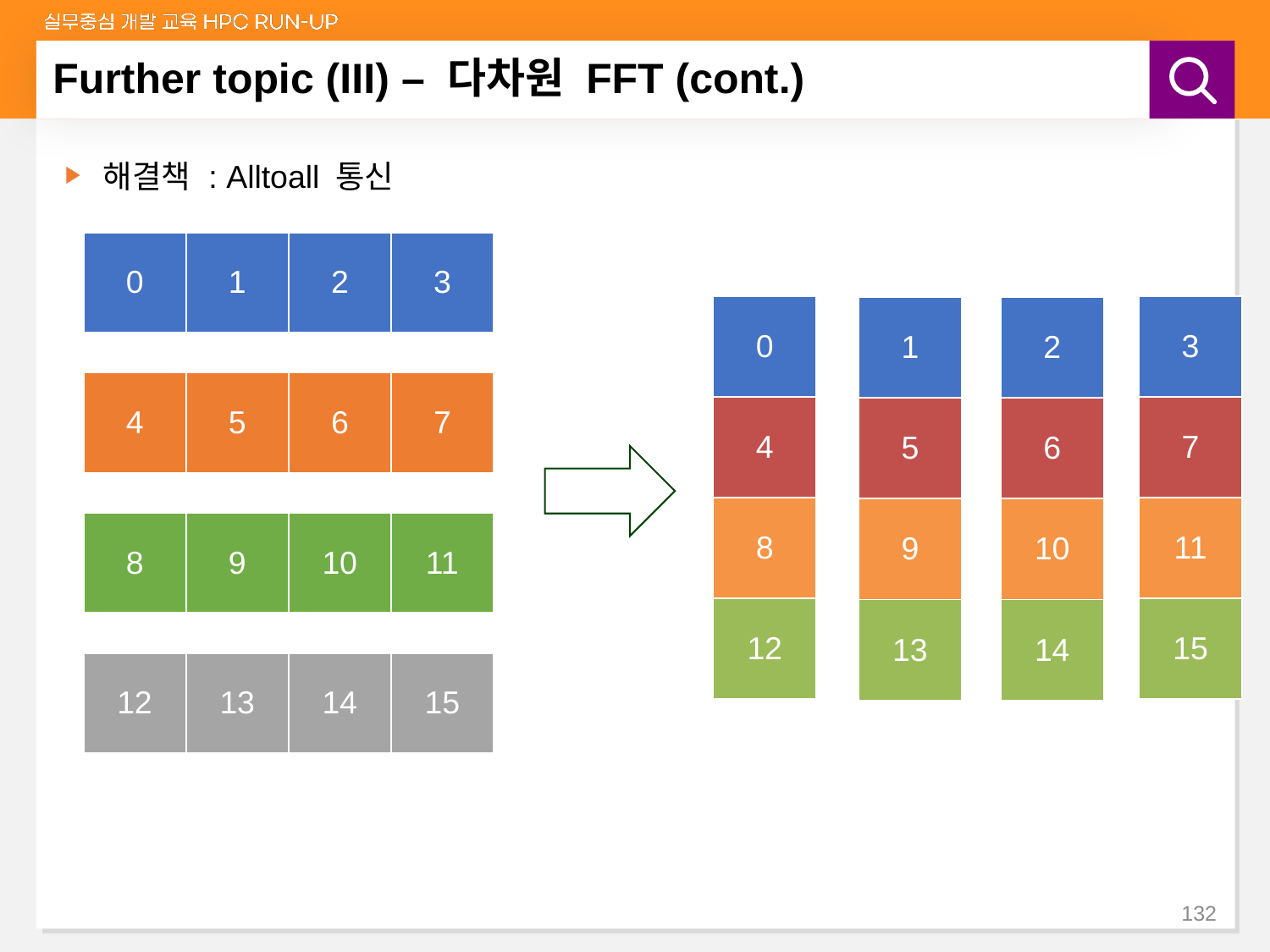

# Further topic (III) – 다차원 FFT (cont.)
해결책 : Alltoall 통신

| 0 | 1 | 2 | 3 |
| --- | --- | --- | --- |
| 0 |
| --- |
| 4 |
| 8 |
| 12 |
| 3 |
| --- |
| 7 |
| 11 |
| 15 |
| 1 |
| --- |
| 5 |
| 9 |
| 13 |
| 2 |
| --- |
| 6 |
| 10 |
| 14 |
| 4 | 5 | 6 | 7 |
| --- | --- | --- | --- |

| 8 | 9 | 10 | 11 |
| --- | --- | --- | --- |
| 12 | 13 | 14 | 15 |
| --- | --- | --- | --- |
132